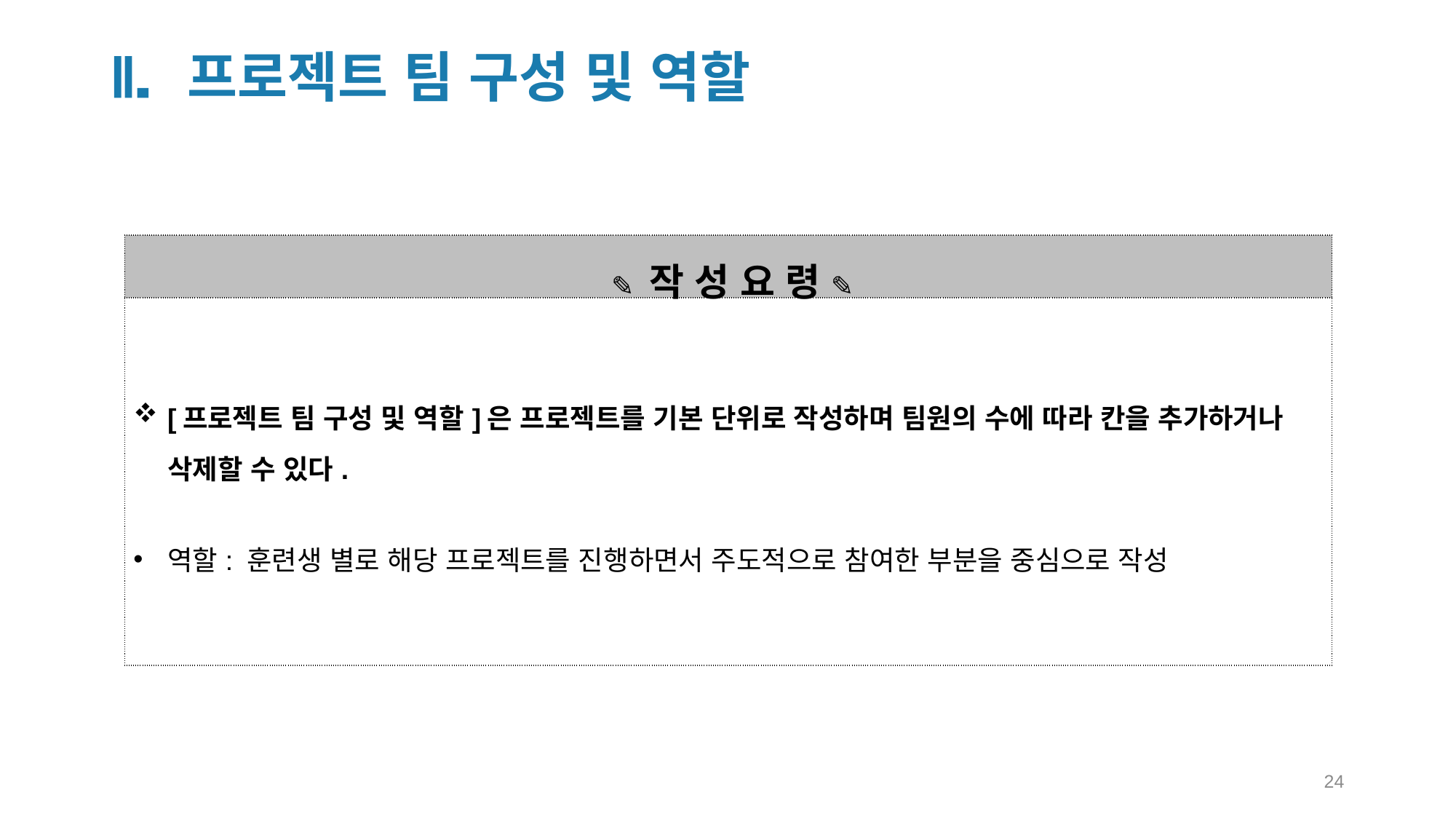

Ⅱ.  프로젝트 팀 구성 및 역할
| ✎ 작 성 요 령 ✎ |
| --- |
| [프로젝트 팀 구성 및 역할]은 프로젝트를 기본 단위로 작성하며 팀원의 수에 따라 칸을 추가하거나 삭제할 수 있다. 역할: 훈련생 별로 해당 프로젝트를 진행하면서 주도적으로 참여한 부분을 중심으로 작성 |
24